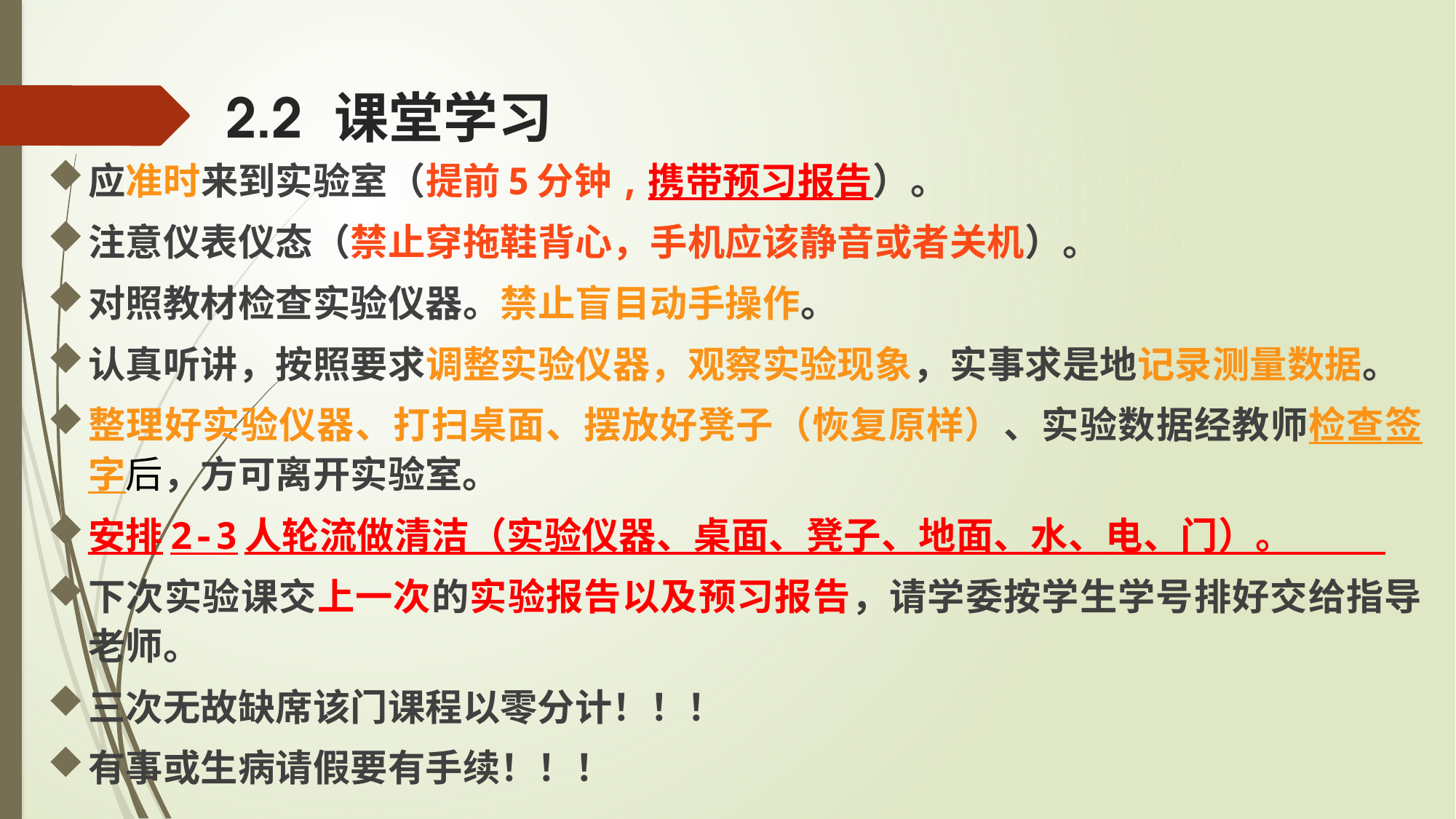

2.2 课堂学习
应准时来到实验室（提前5分钟,携带预习报告）。
注意仪表仪态（禁止穿拖鞋背心，手机应该静音或者关机）。
对照教材检查实验仪器。禁止盲目动手操作。
认真听讲，按照要求调整实验仪器，观察实验现象，实事求是地记录测量数据。
整理好实验仪器、打扫桌面、摆放好凳子（恢复原样）、实验数据经教师检查签字后，方可离开实验室。
安排2-3人轮流做清洁（实验仪器、桌面、凳子、地面、水、电、门）。
下次实验课交上一次的实验报告以及预习报告，请学委按学生学号排好交给指导老师。
三次无故缺席该门课程以零分计！！！
有事或生病请假要有手续！！！